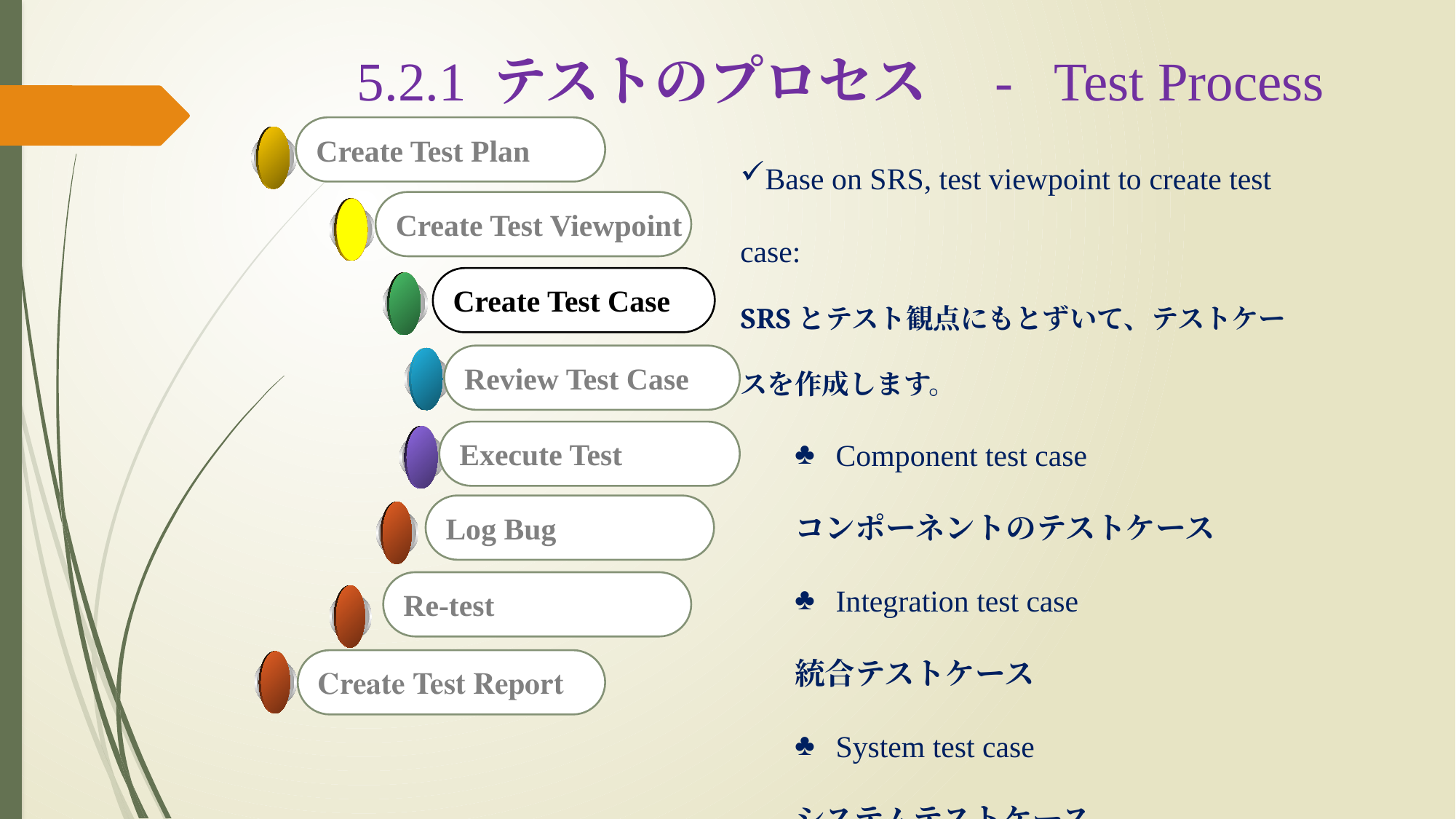

# 5.2.1 テストのプロセス　-   Test Process
Create Test Plan
Base on SRS, test viewpoint to create test case:
SRSとテスト観点にもとずいて、テストケースを作成します。
Component test case
コンポーネントのテストケース
Integration test case
統合テストケース
System test case
システムテストケース

Create Test Viewpoint

Create Test Case

Review Test Case

Execute Test

Log Bug

Re-test

Create Test Report